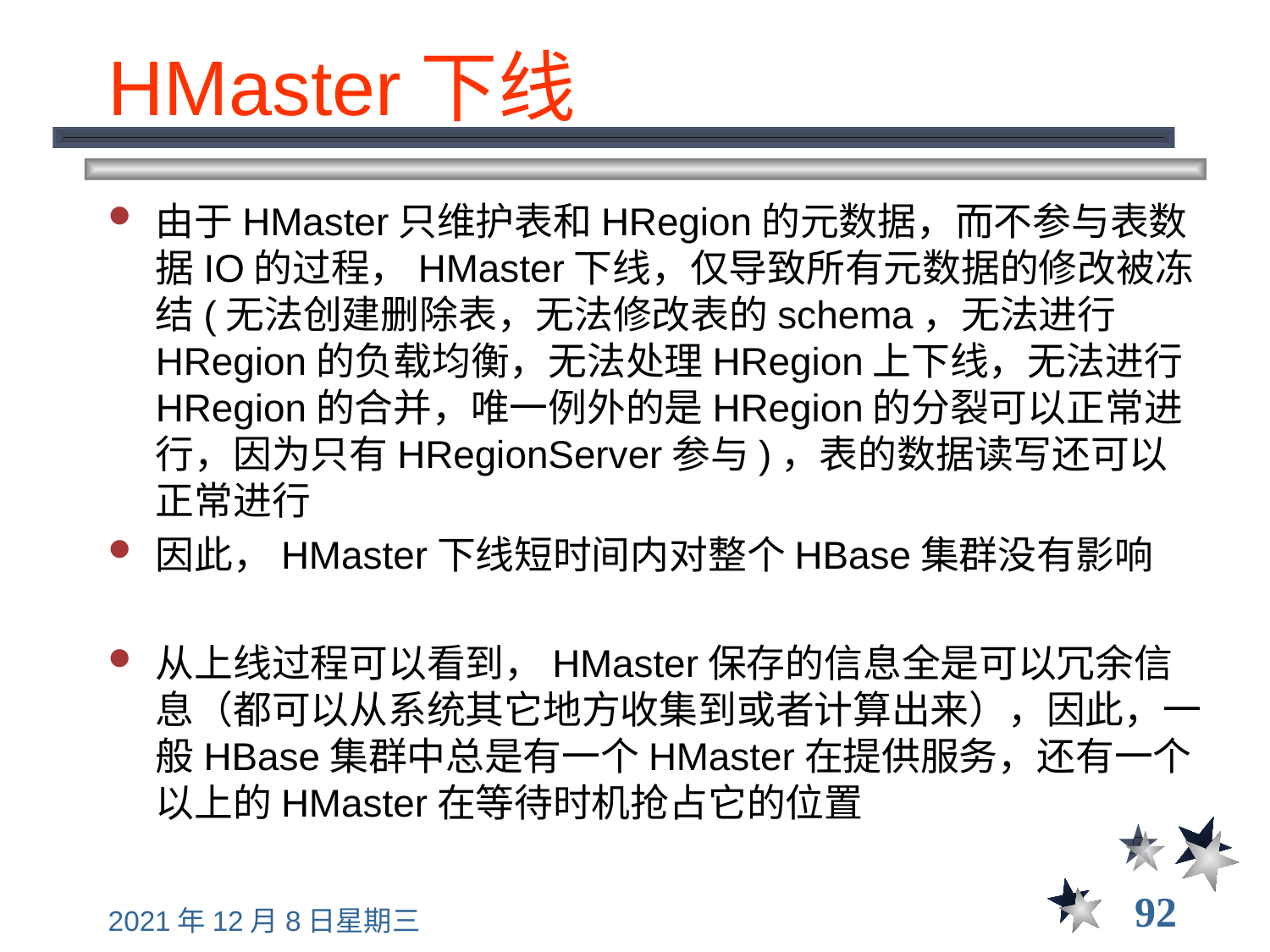

# HMaster下线
由于HMaster只维护表和HRegion的元数据，而不参与表数据IO的过程，HMaster下线，仅导致所有元数据的修改被冻结(无法创建删除表，无法修改表的schema，无法进行HRegion的负载均衡，无法处理HRegion上下线，无法进行HRegion的合并，唯一例外的是HRegion的分裂可以正常进行，因为只有HRegionServer参与)，表的数据读写还可以正常进行
因此，HMaster下线短时间内对整个HBase集群没有影响

从上线过程可以看到，HMaster保存的信息全是可以冗余信息（都可以从系统其它地方收集到或者计算出来），因此，一般HBase集群中总是有一个HMaster在提供服务，还有一个以上的HMaster在等待时机抢占它的位置

92
2021年12月8日星期三
大数据管理----前言